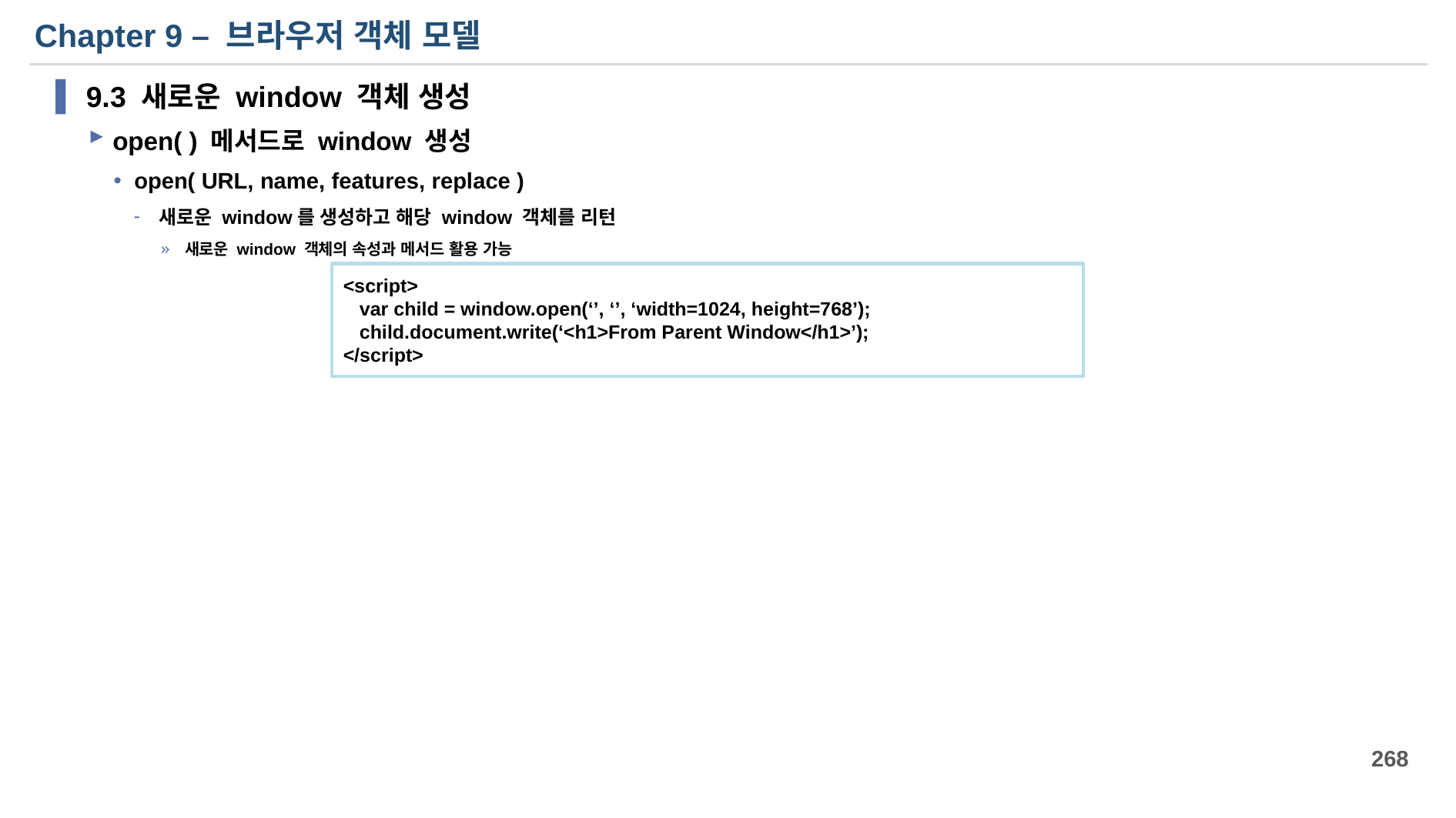

# Chapter 9 – 브라우저 객체 모델
9.3 새로운 window 객체 생성
open( ) 메서드로 window 생성
open( URL, name, features, replace )
새로운 window를 생성하고 해당 window 객체를 리턴
새로운 window 객체의 속성과 메서드 활용 가능

<script>
   var child = window.open(‘’, ‘’, ‘width=1024, height=768’);
   child.document.write(‘<h1>From Parent Window</h1>’);
</script>
268